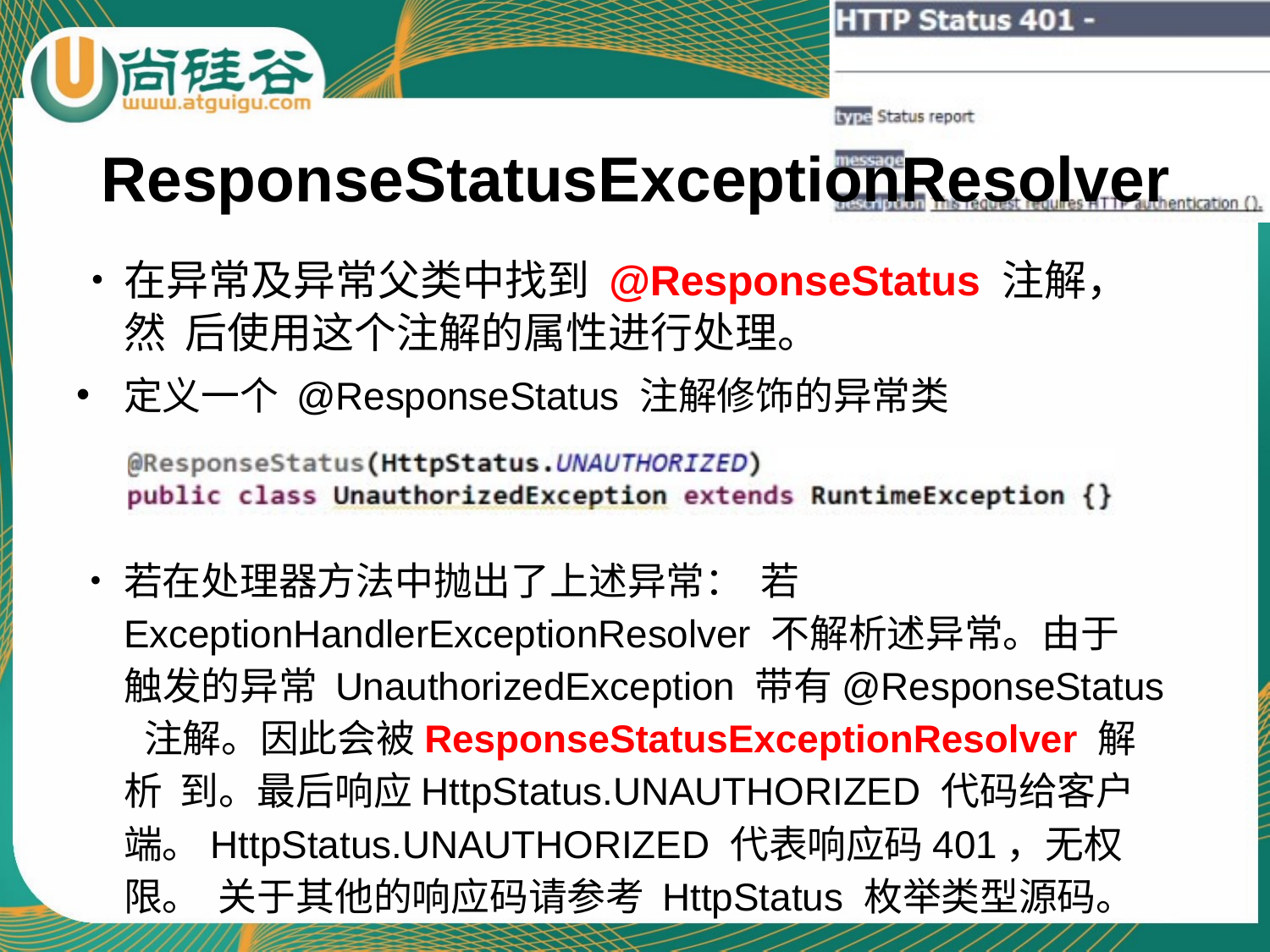

# ResponseStatusExceptionResolver
•	在异常及异常父类中找到 @ResponseStatus 注解，然  后使用这个注解的属性进行处理。
定义一个 @ResponseStatus 注解修饰的异常类

•	若在处理器方法中抛出了上述异常：  若ExceptionHandlerExceptionResolver 不解析述异常。由于  触发的异常 UnauthorizedException 带有@ResponseStatus  注解。因此会被ResponseStatusExceptionResolver 解析  到。最后响应HttpStatus.UNAUTHORIZED 代码给客户  端。HttpStatus.UNAUTHORIZED 代表响应码401，无权限。  关于其他的响应码请参考 HttpStatus 枚举类型源码。